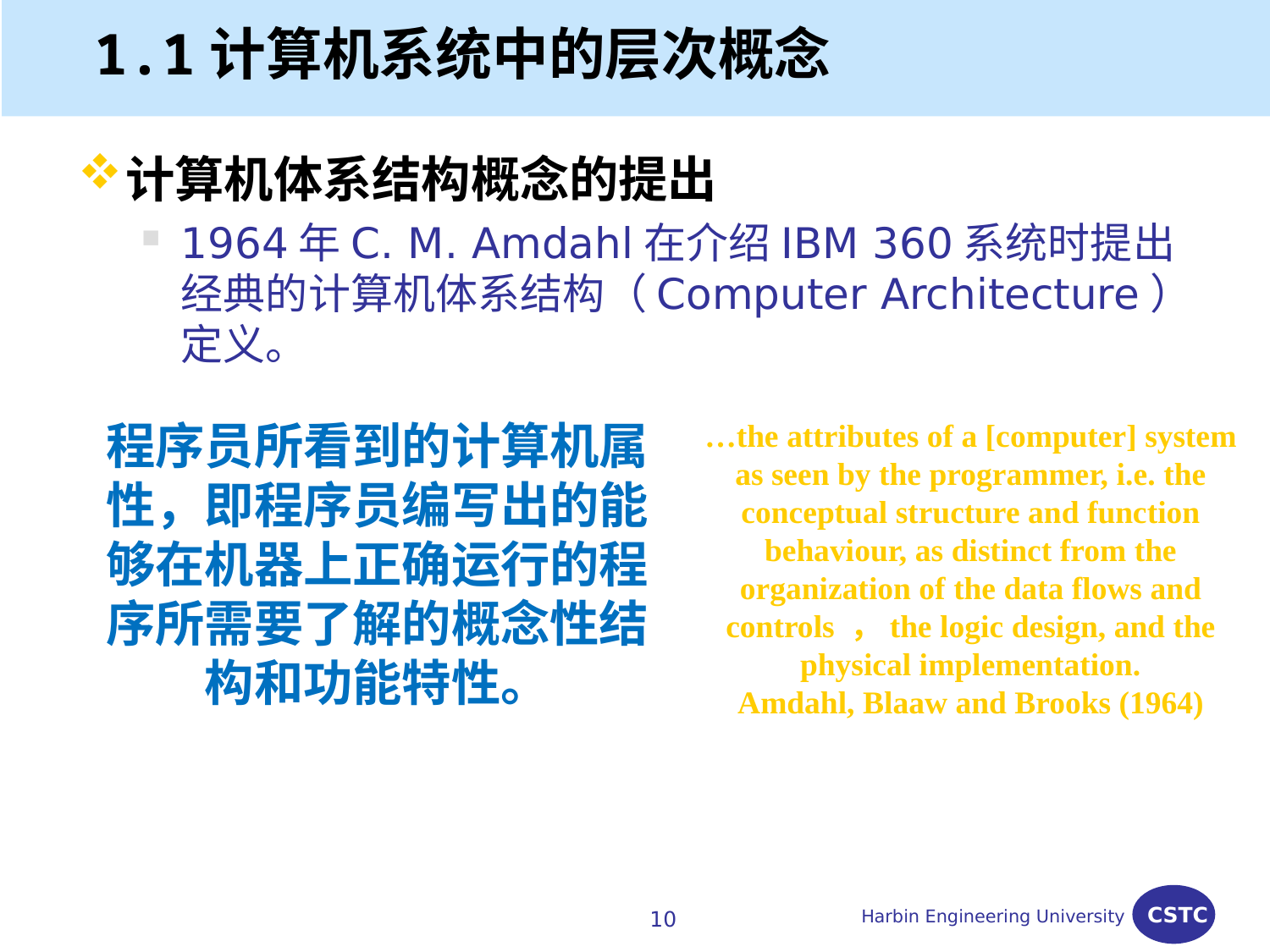

# 1.1计算机系统中的层次概念
计算机体系结构概念的提出
1964年C. M. Amdahl在介绍IBM 360系统时提出经典的计算机体系结构（Computer Architecture）定义。
程序员所看到的计算机属性，即程序员编写出的能够在机器上正确运行的程序所需要了解的概念性结构和功能特性。
…the attributes of a [computer] system as seen by the programmer, i.e. the conceptual structure and function behaviour, as distinct from the organization of the data flows and controls ，the logic design, and the physical implementation.
Amdahl, Blaaw and Brooks (1964)
10
Harbin Engineering University